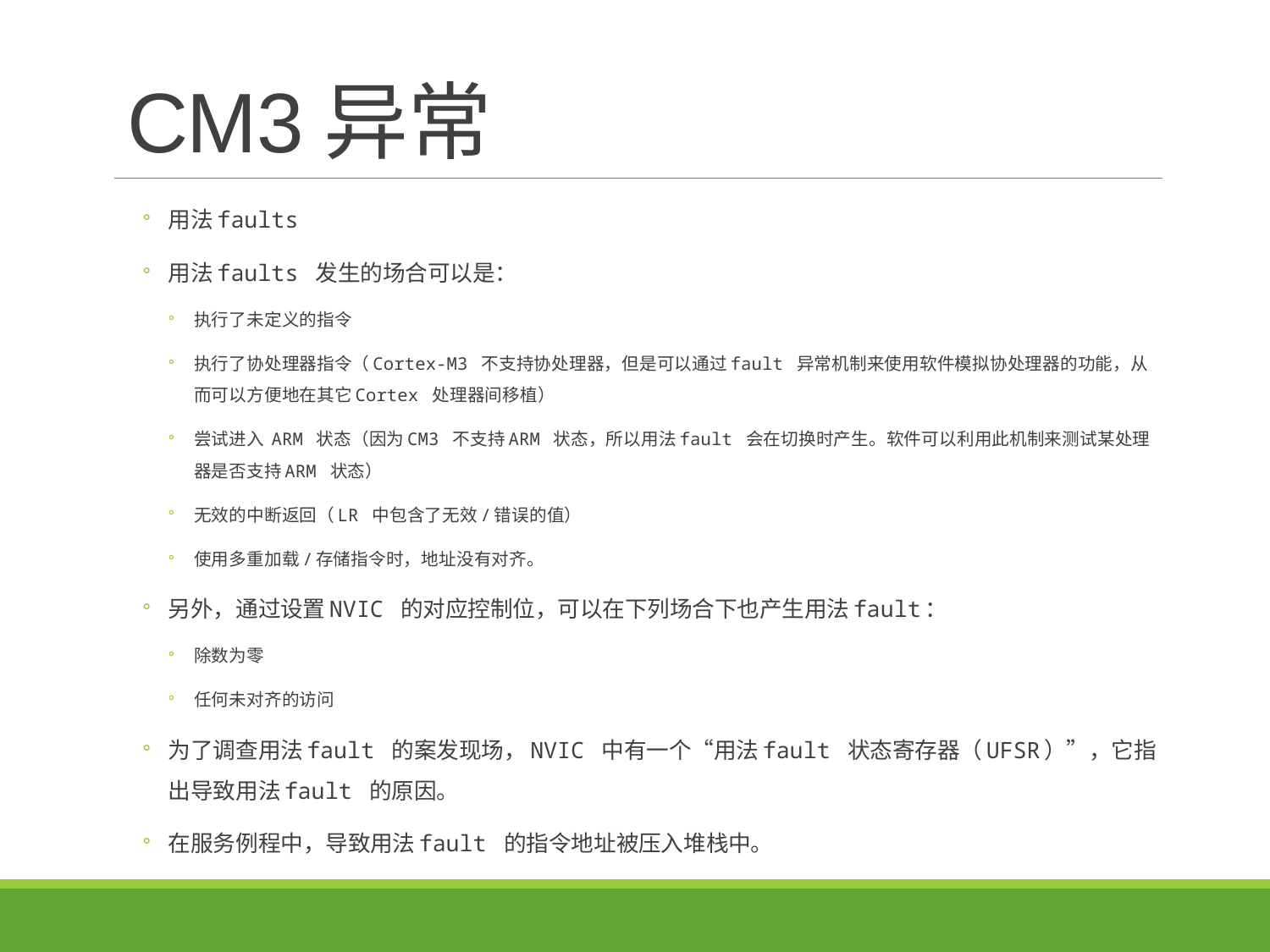

# CM3异常
用法faults
用法faults 发生的场合可以是：
执行了未定义的指令
执行了协处理器指令（Cortex‐M3 不支持协处理器，但是可以通过fault 异常机制来使用软件模拟协处理器的功能，从而可以方便地在其它Cortex 处理器间移植）
尝试进入 ARM 状态（因为CM3 不支持ARM 状态，所以用法fault 会在切换时产生。软件可以利用此机制来测试某处理器是否支持ARM 状态）
无效的中断返回（LR 中包含了无效/错误的值）
使用多重加载/存储指令时，地址没有对齐。
另外，通过设置NVIC 的对应控制位，可以在下列场合下也产生用法fault：
除数为零
任何未对齐的访问
为了调查用法fault 的案发现场，NVIC 中有一个“用法fault 状态寄存器（UFSR）”，它指出导致用法fault 的原因。
在服务例程中，导致用法fault 的指令地址被压入堆栈中。